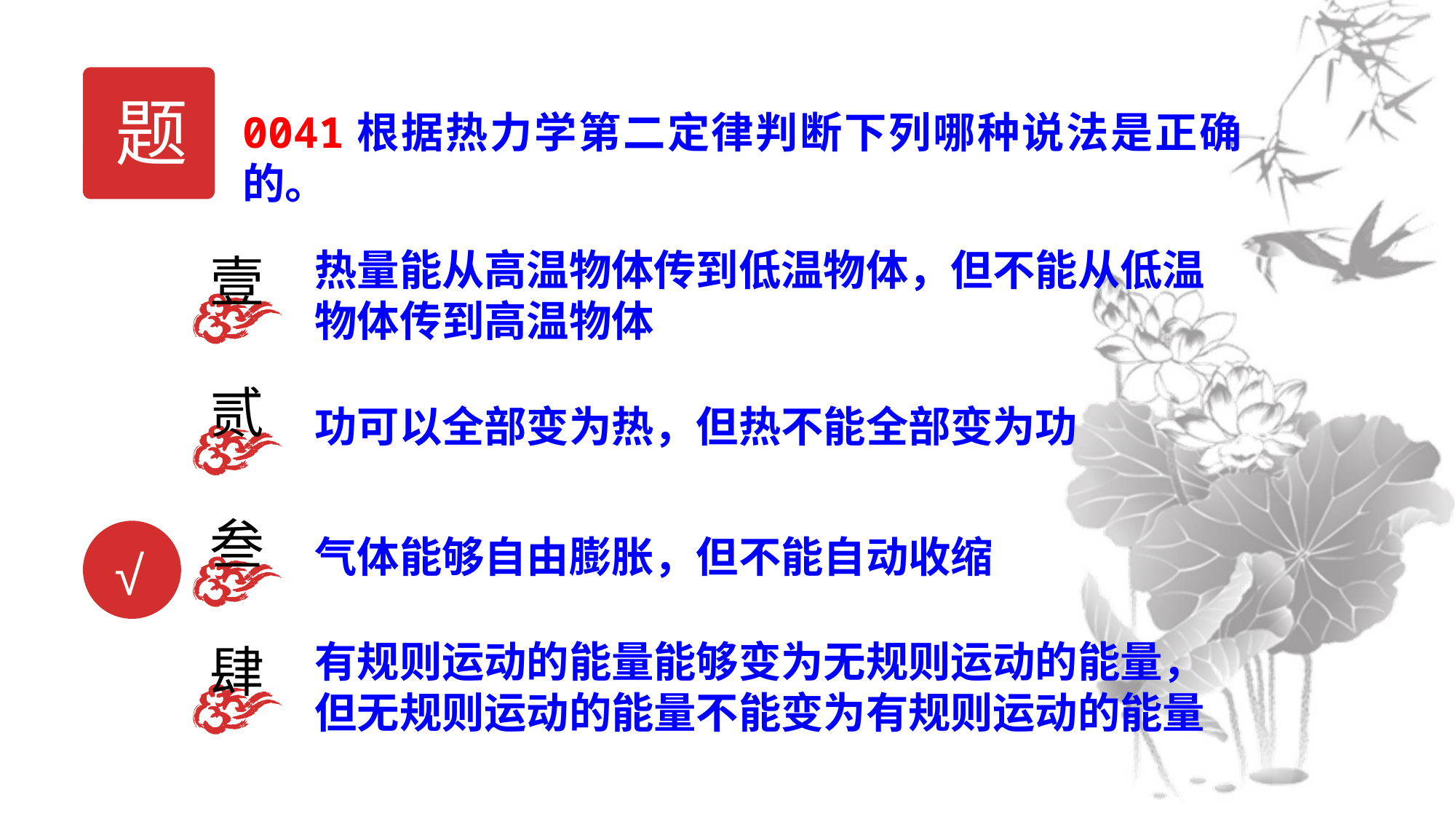

题
0041根据热力学第二定律判断下列哪种说法是正确的。
热量能从高温物体传到低温物体，但不能从低温物体传到高温物体
壹

贰

功可以全部变为热，但热不能全部变为功
叁

气体能够自由膨胀，但不能自动收缩

√
有规则运动的能量能够变为无规则运动的能量，但无规则运动的能量不能变为有规则运动的能量
肆